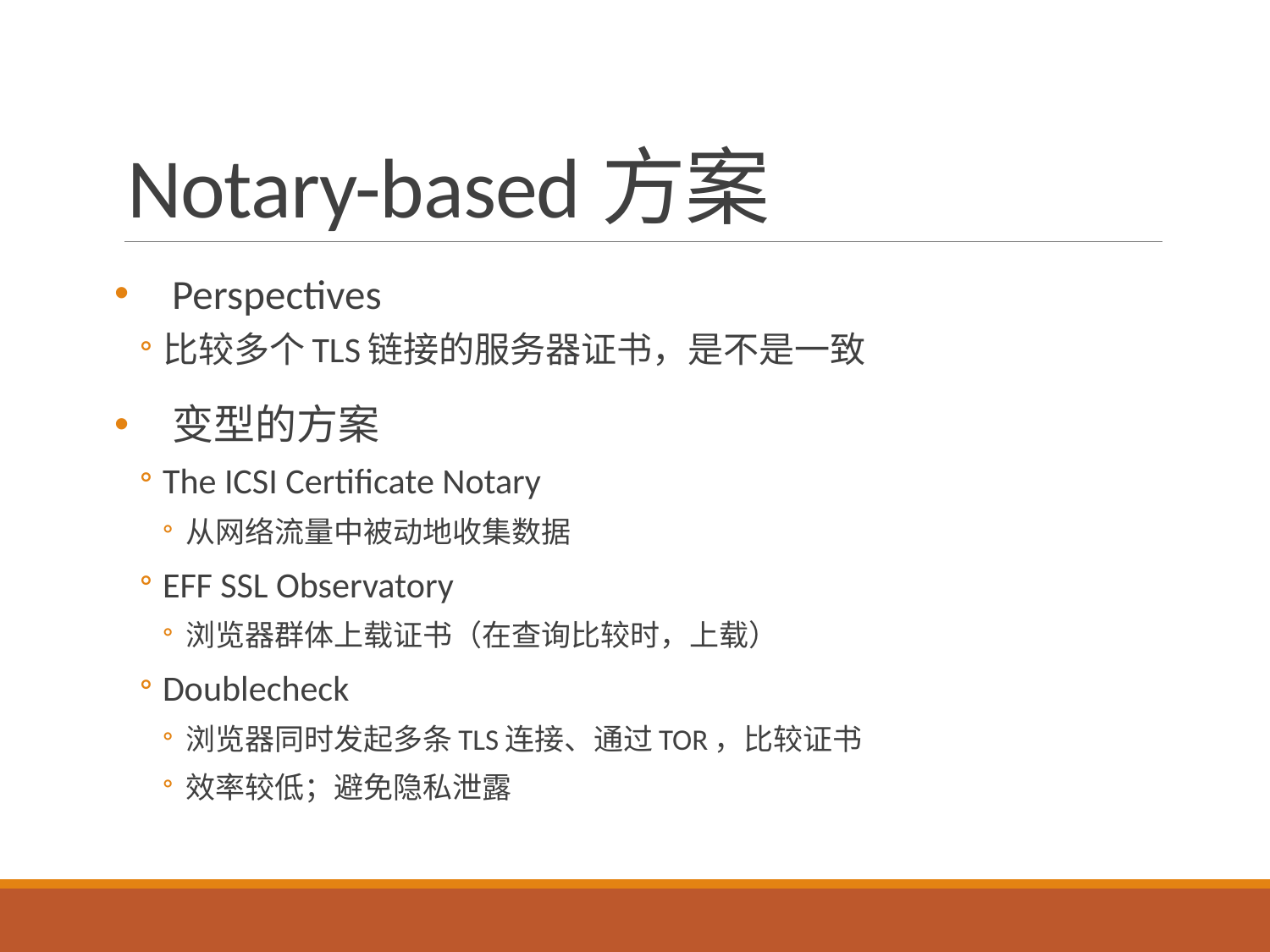

# Notary-based方案
Perspectives
比较多个TLS链接的服务器证书，是不是一致
变型的方案
The ICSI Certificate Notary
从网络流量中被动地收集数据
EFF SSL Observatory
浏览器群体上载证书（在查询比较时，上载）
Doublecheck
浏览器同时发起多条TLS连接、通过TOR，比较证书
效率较低；避免隐私泄露